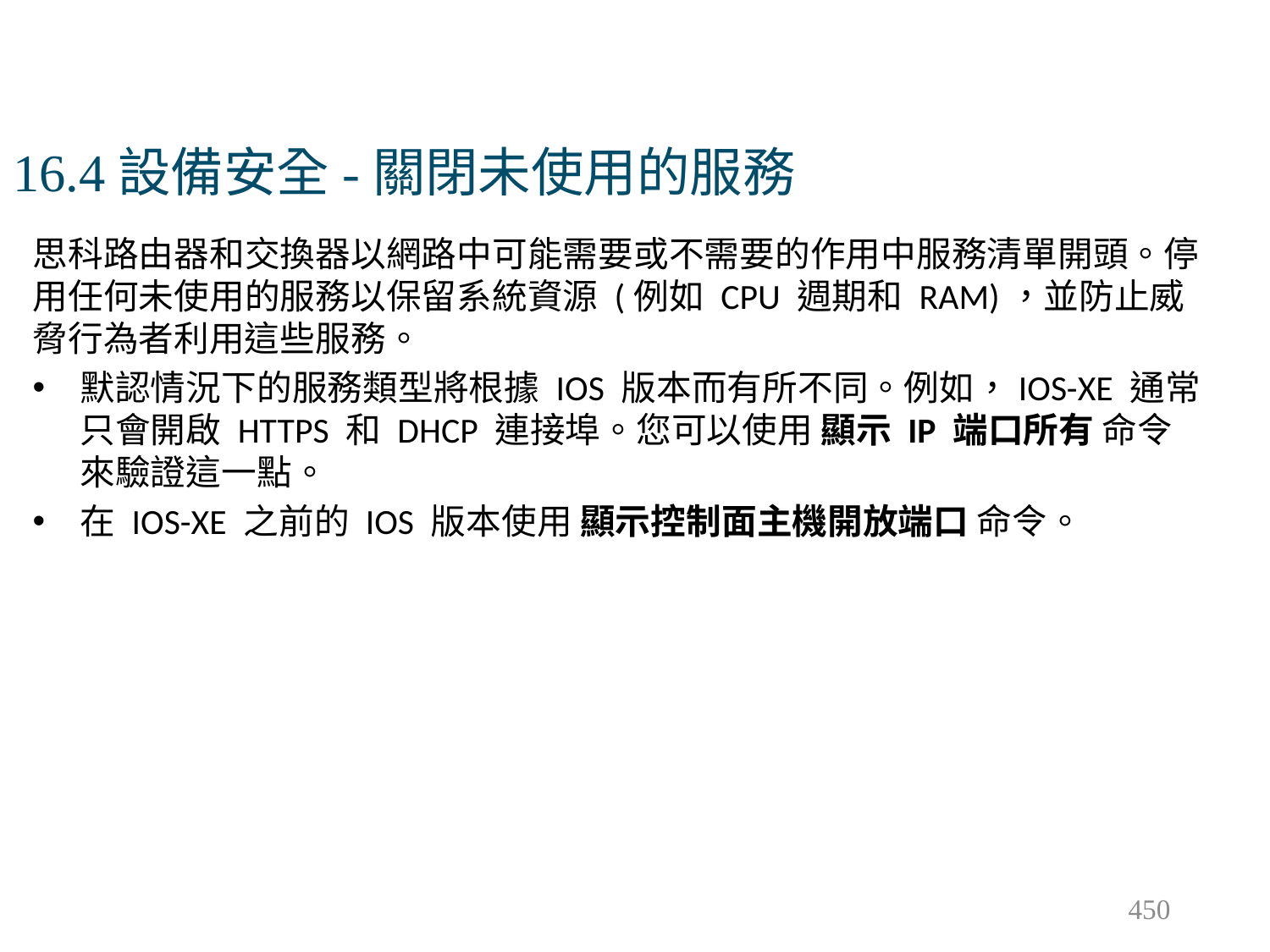

# 16.4設備安全-關閉未使用的服務
思科路由器和交換器以網路中可能需要或不需要的作用中服務清單開頭。停用任何未使用的服務以保留系統資源 (例如 CPU 週期和 RAM)，並防止威脅行為者利用這些服務。
默認情況下的服務類型將根據 IOS 版本而有所不同。例如，IOS-XE 通常只會開啟 HTTPS 和 DHCP 連接埠。您可以使用 顯示 IP 端口所有 命令來驗證這一點。
在 IOS-XE 之前的 IOS 版本使用 顯示控制面主機開放端口 命令。
450